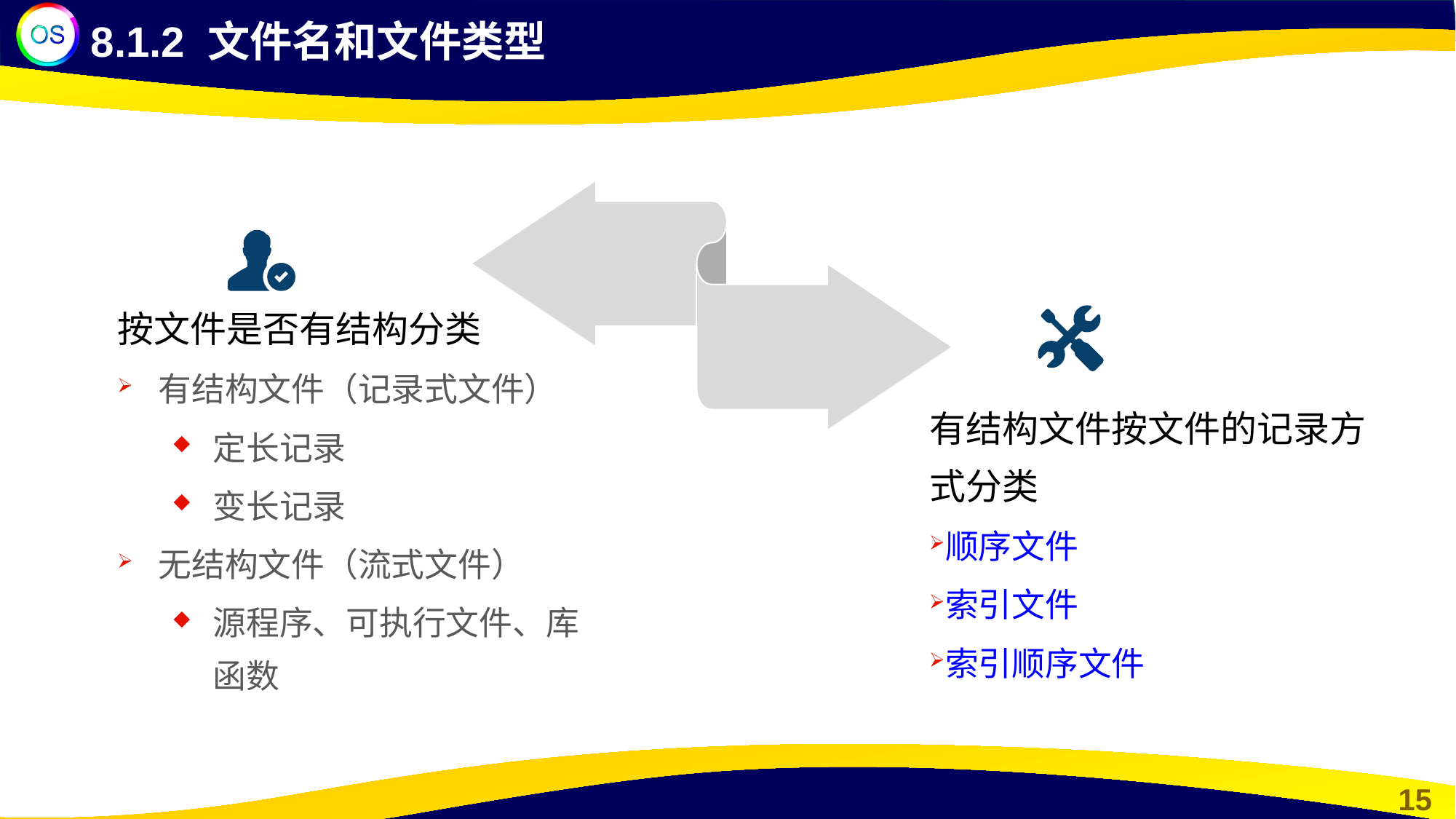

8.1.2 文件名和文件类型

按文件是否有结构分类
有结构文件（记录式文件）
定长记录
变长记录
无结构文件（流式文件）
源程序、可执行文件、库函数

有结构文件按文件的记录方式分类
顺序文件
索引文件
索引顺序文件